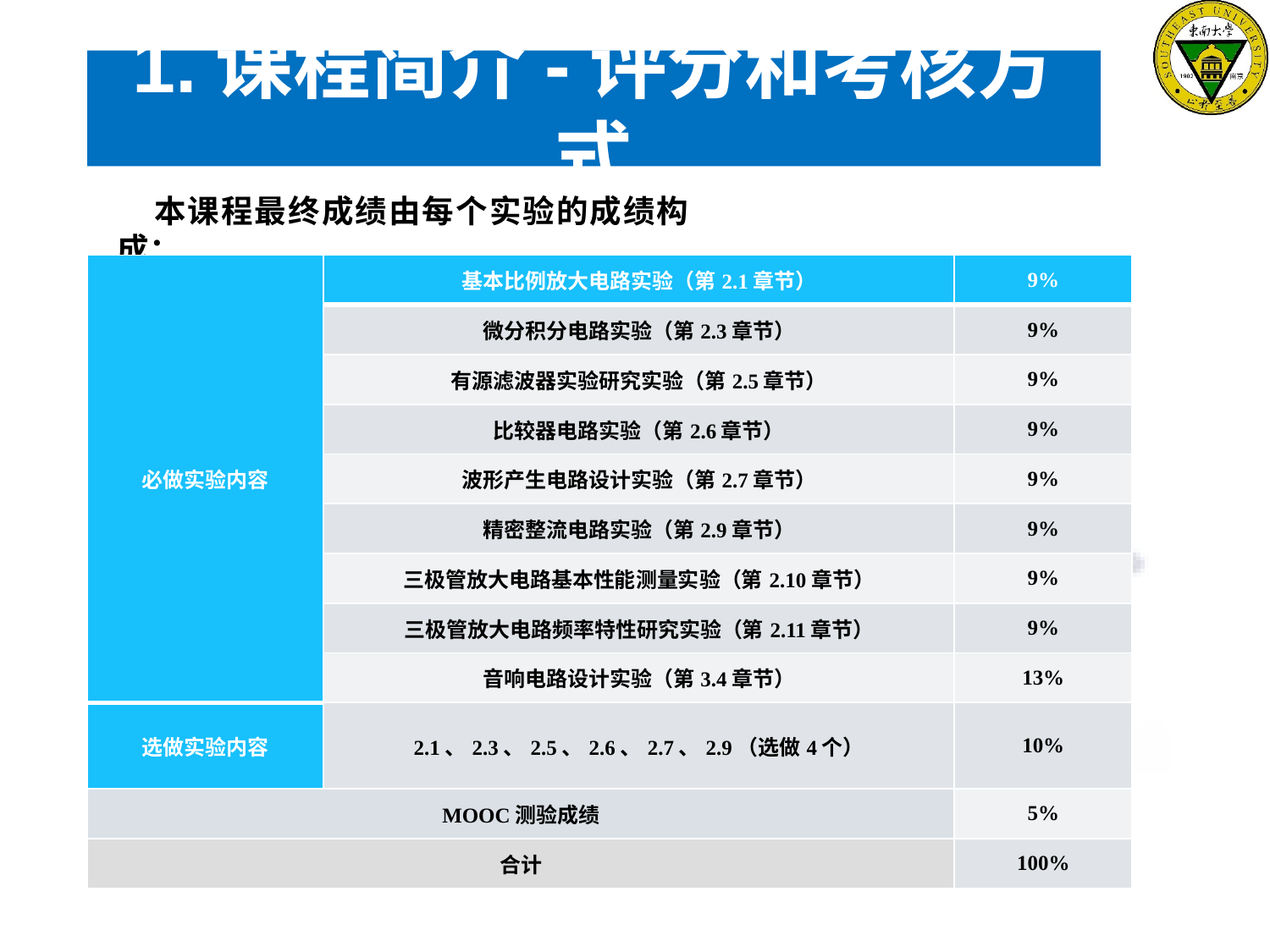

# 1.课程简介-评分和考核方式
本课程最终成绩由每个实验的成绩构成：
| 必做实验内容 | 基本比例放大电路实验（第2.1章节） | 9% |
| --- | --- | --- |
|  | 微分积分电路实验（第2.3章节） | 9% |
|  | 有源滤波器实验研究实验（第2.5章节） | 9% |
|  | 比较器电路实验（第2.6章节） | 9% |
|  | 波形产生电路设计实验（第2.7章节） | 9% |
|  | 精密整流电路实验（第2.9章节） | 9% |
|  | 三极管放大电路基本性能测量实验（第2.10章节） | 9% |
|  | 三极管放大电路频率特性研究实验（第2.11章节） | 9% |
|  | 音响电路设计实验（第3.4章节） | 13% |
| 选做实验内容 | 2.1、2.3、2.5、2.6、2.7、2.9（选做4个） | 10% |
| MOOC测验成绩 |  | 5% |
| 合计 |  | 100% |